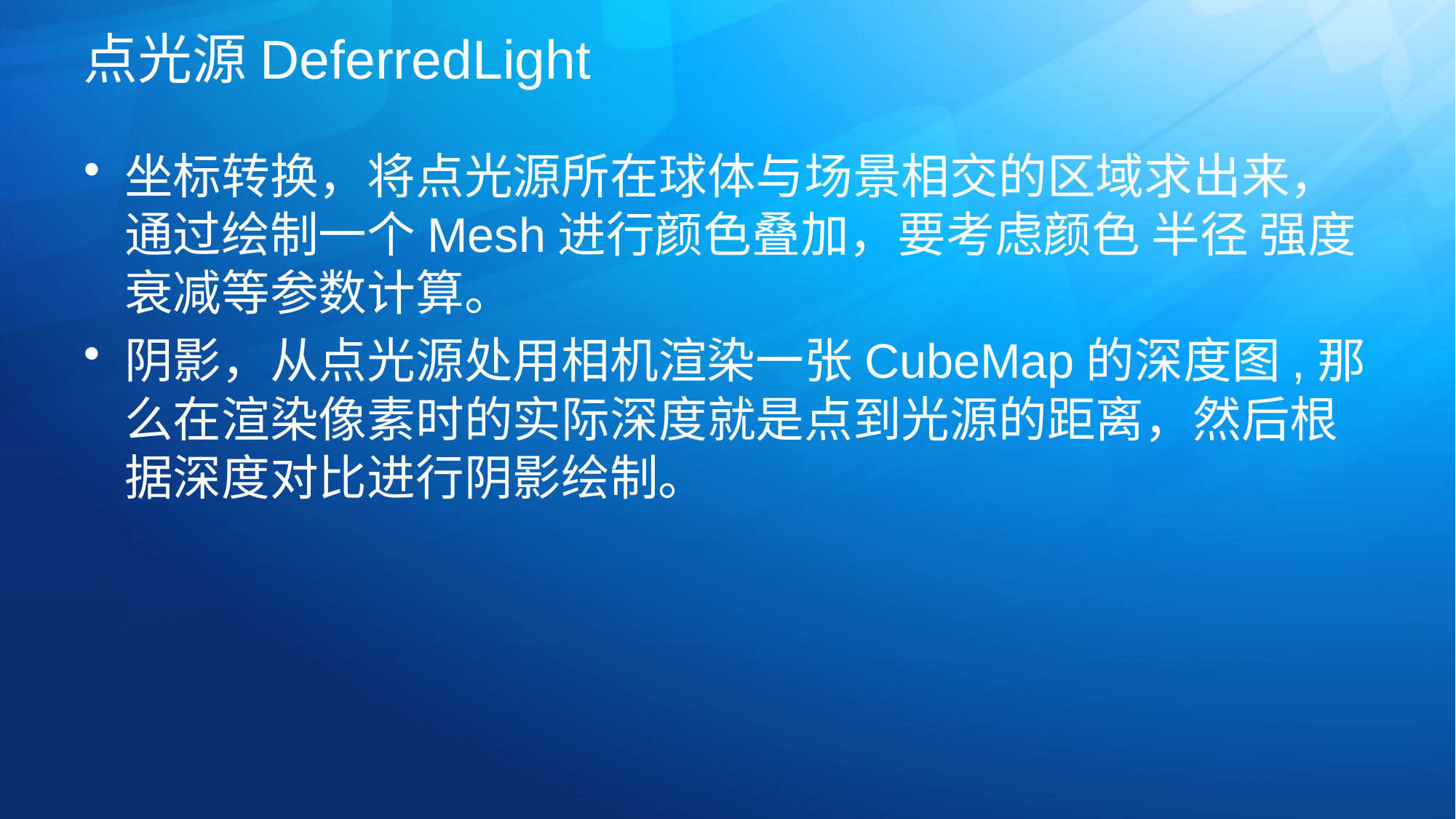

# 点光源DeferredLight
坐标转换，将点光源所在球体与场景相交的区域求出来，通过绘制一个Mesh进行颜色叠加，要考虑颜色 半径 强度 衰减等参数计算。
阴影，从点光源处用相机渲染一张CubeMap的深度图,那么在渲染像素时的实际深度就是点到光源的距离，然后根据深度对比进行阴影绘制。